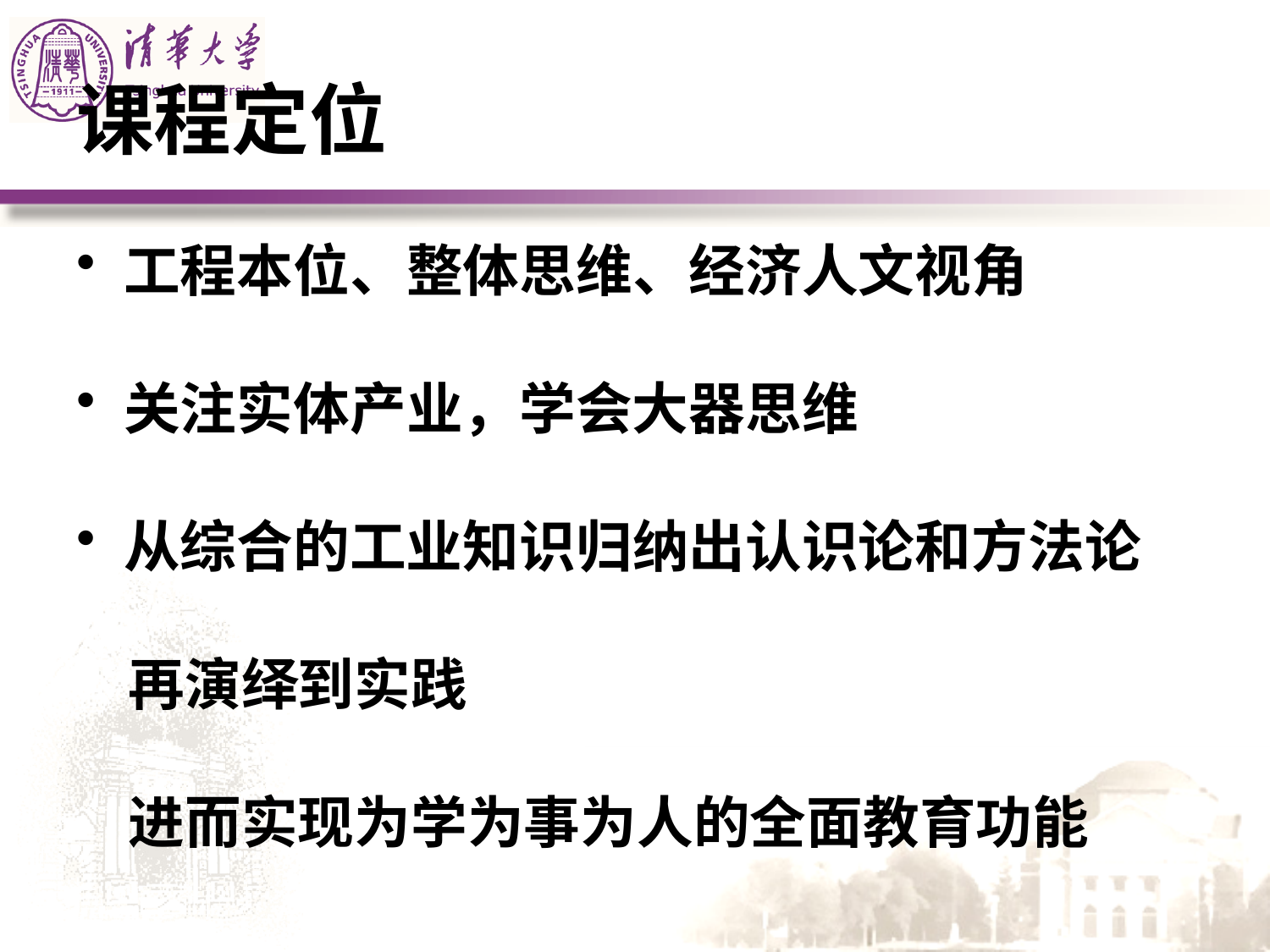

# 课程定位
工程本位、整体思维、经济人文视角
关注实体产业，学会大器思维
从综合的工业知识归纳出认识论和方法论
   再演绎到实践
   进而实现为学为事为人的全面教育功能